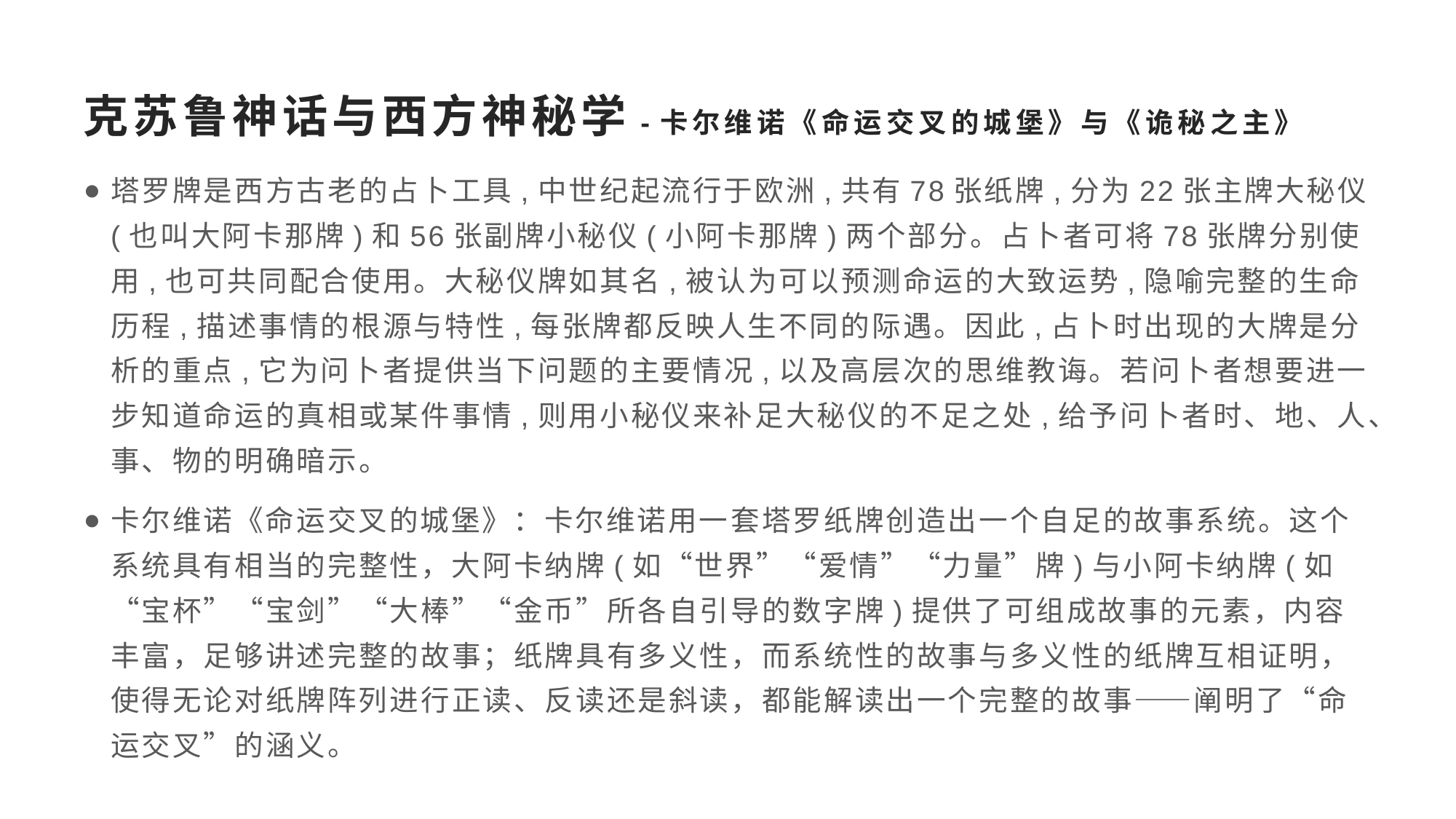

# 克苏鲁神话与西方神秘学-卡尔维诺《命运交叉的城堡》与《诡秘之主》
塔罗牌是西方古老的占卜工具,中世纪起流行于欧洲,共有78张纸牌,分为22张主牌大秘仪(也叫大阿卡那牌)和56张副牌小秘仪(小阿卡那牌)两个部分。占卜者可将78张牌分别使用,也可共同配合使用。大秘仪牌如其名,被认为可以预测命运的大致运势,隐喻完整的生命历程,描述事情的根源与特性,每张牌都反映人生不同的际遇。因此,占卜时出现的大牌是分析的重点,它为问卜者提供当下问题的主要情况,以及高层次的思维教诲。若问卜者想要进一步知道命运的真相或某件事情,则用小秘仪来补足大秘仪的不足之处,给予问卜者时、地、人、事、物的明确暗示。
卡尔维诺《命运交叉的城堡》：卡尔维诺用一套塔罗纸牌创造出一个自足的故事系统。这个系统具有相当的完整性，大阿卡纳牌(如“世界”“爱情”“力量”牌)与小阿卡纳牌(如“宝杯”“宝剑”“大棒”“金币”所各自引导的数字牌)提供了可组成故事的元素，内容丰富，足够讲述完整的故事；纸牌具有多义性，而系统性的故事与多义性的纸牌互相证明，使得无论对纸牌阵列进行正读、反读还是斜读，都能解读出一个完整的故事——阐明了“命运交叉”的涵义。